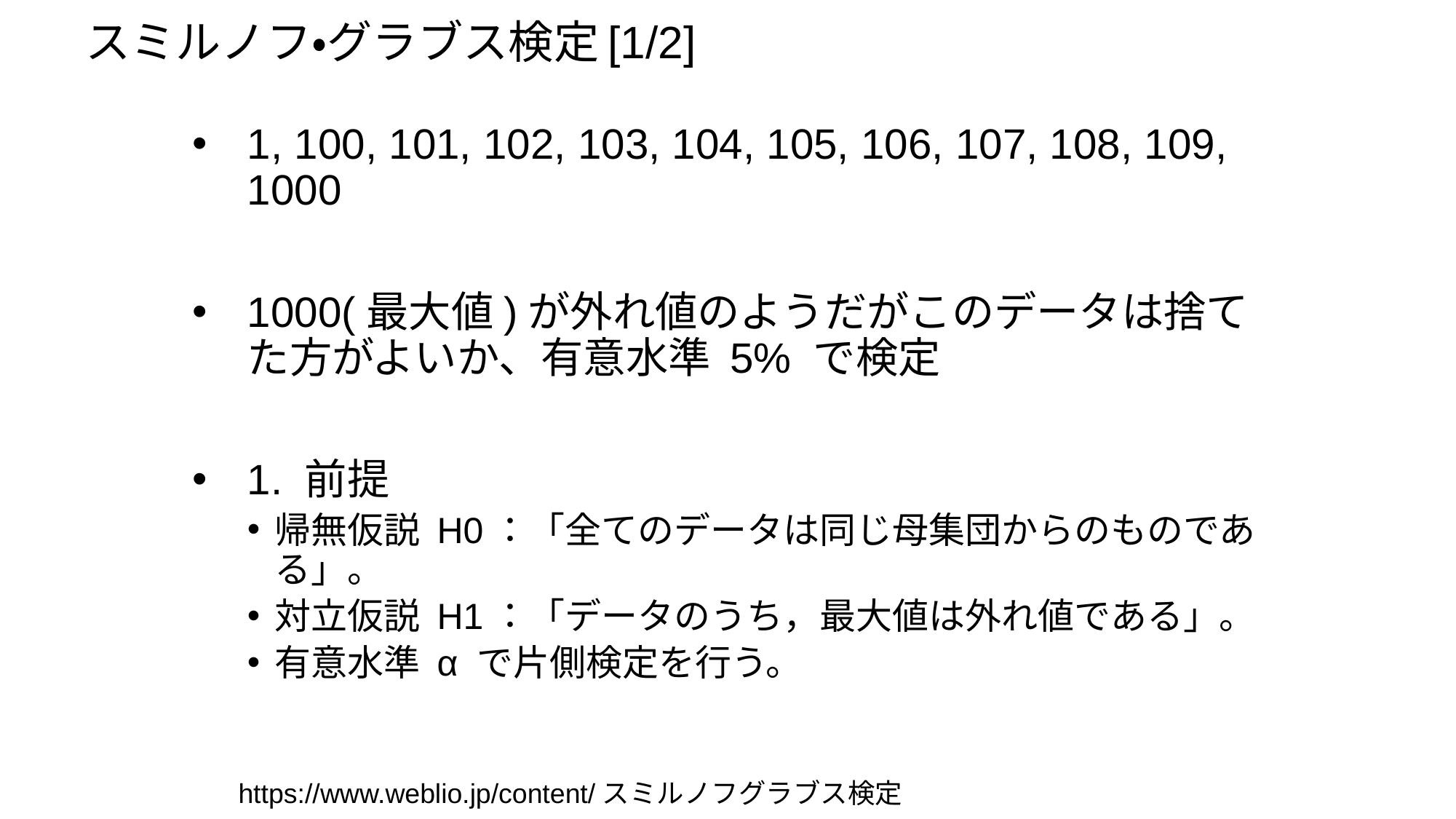

# スミルノフ・グラブス検定[1/2]
1, 100, 101, 102, 103, 104, 105, 106, 107, 108, 109, 1000

1000(最大値)が外れ値のようだがこのデータは捨てた方がよいか、有意水準 5% で検定

1. 前提
帰無仮説 H0：「全てのデータは同じ母集団からのものである」。
対立仮説 H1：「データのうち，最大値は外れ値である」。
有意水準 α で片側検定を行う。
https://www.weblio.jp/content/スミルノフグラブス検定